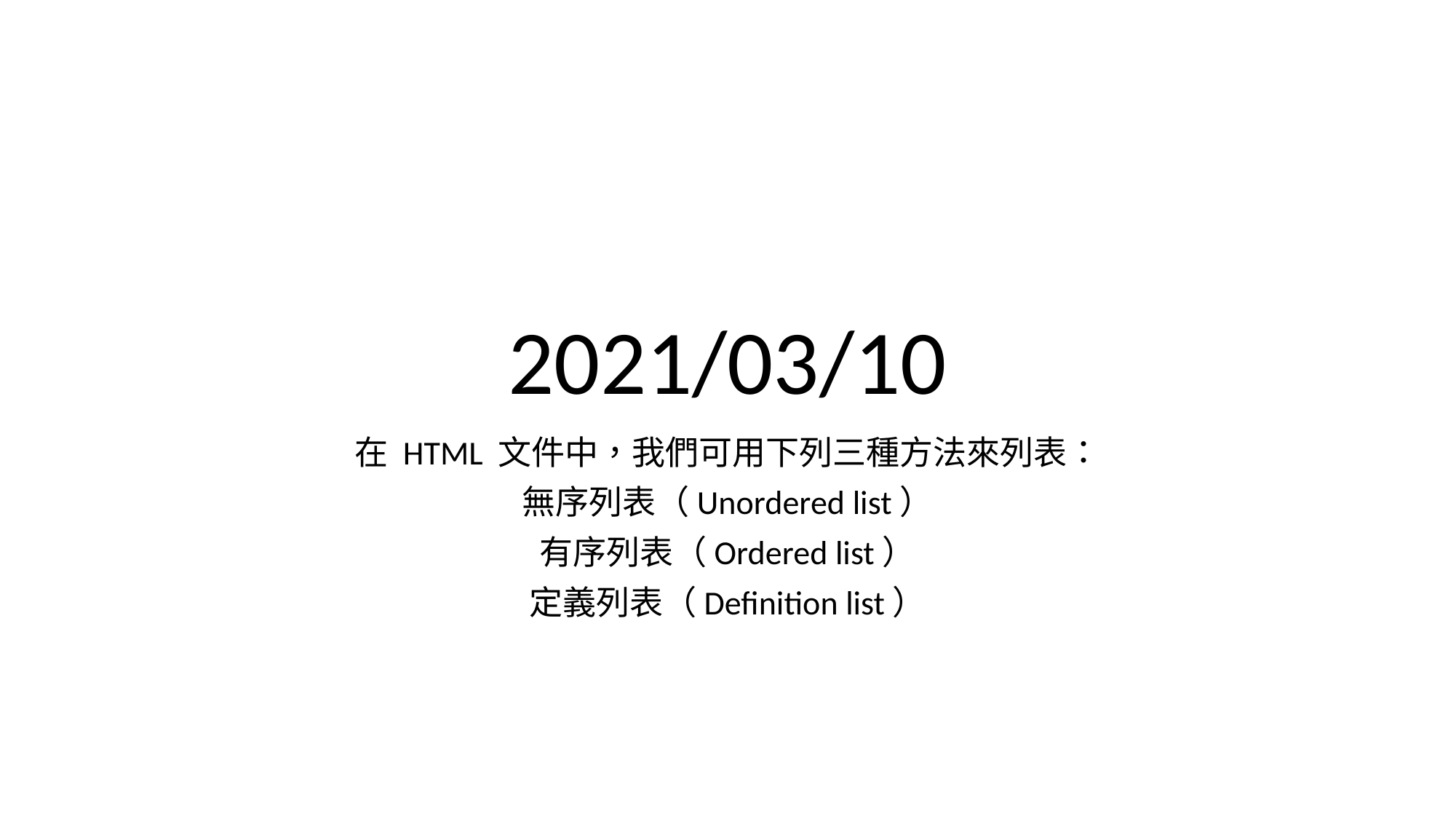

# 2021/03/10
在 HTML 文件中，我們可用下列三種方法來列表：
無序列表（Unordered list）
有序列表（Ordered list）
定義列表（Definition list）